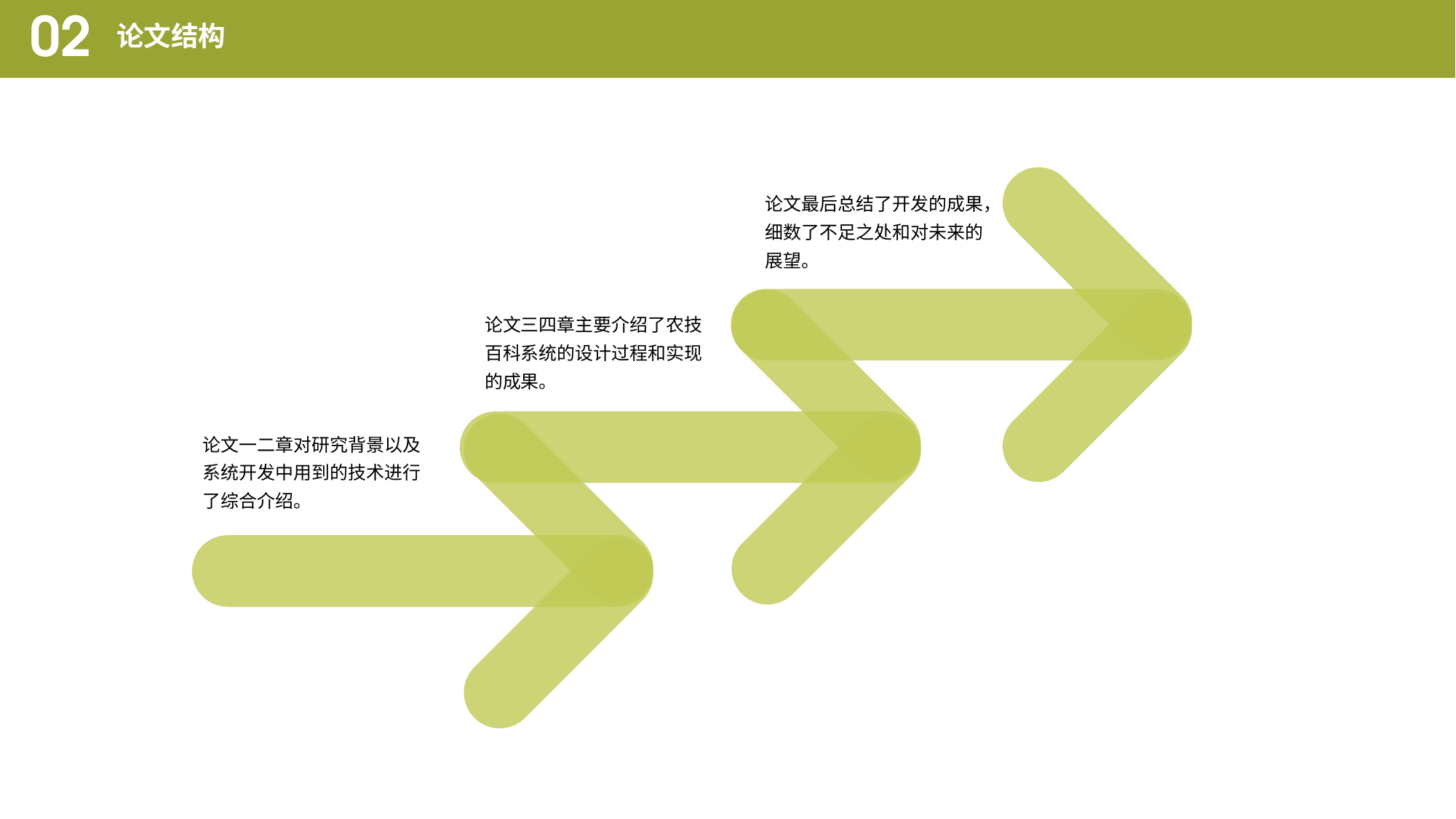

02
论文结构

论文最后总结了开发的成果，细数了不足之处和对未来的展望。

论文三四章主要介绍了农技百科系统的设计过程和实现的成果。

论文一二章对研究背景以及系统开发中用到的技术进行了综合介绍。